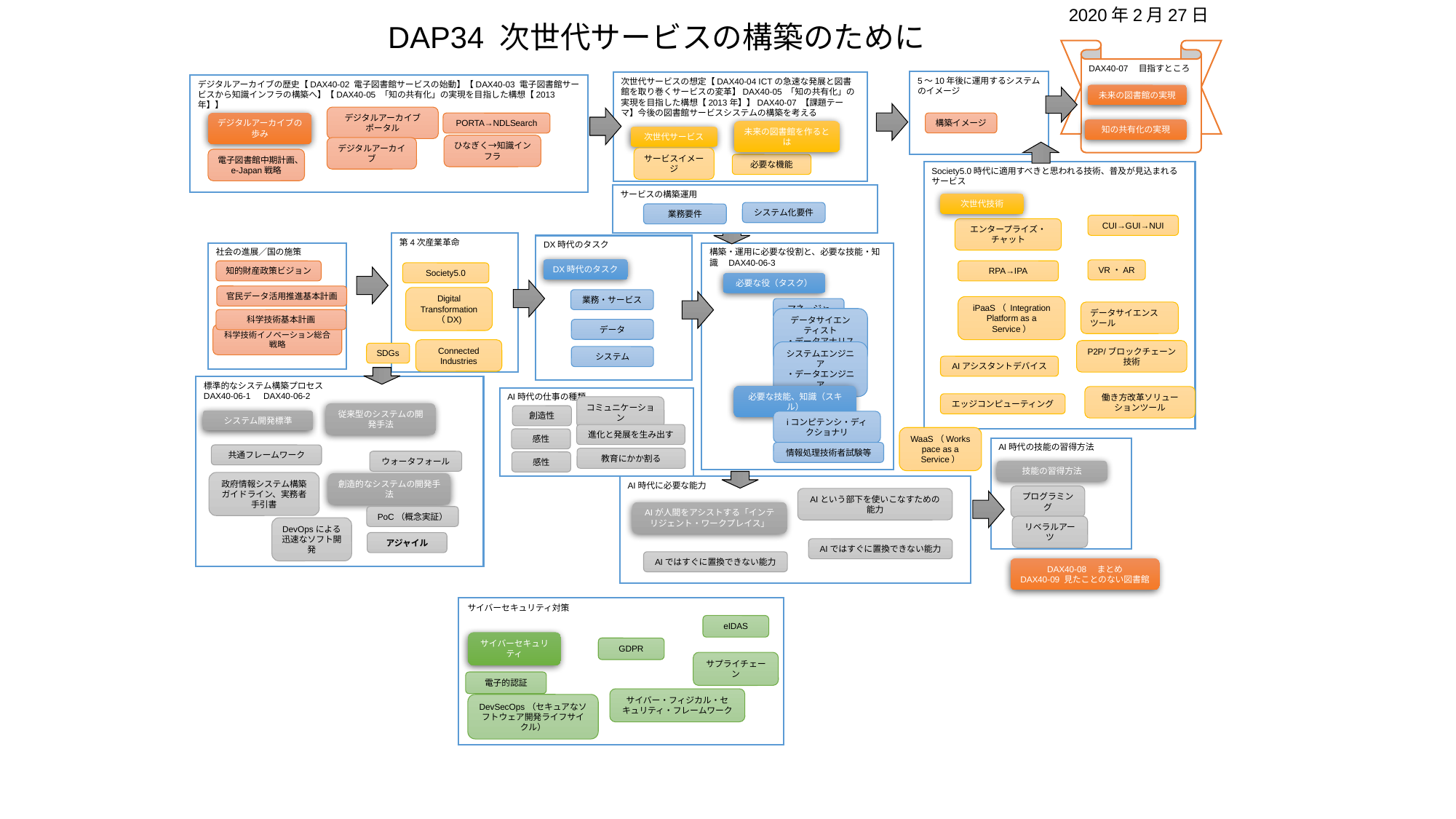

2020年2月27日

# DAP34 次世代サービスの構築のために
DAX40-07　目指すところ
5～10年後に運用するシステムのイメージ
次世代サービスの想定【DAX40-04 ICTの急速な発展と図書館を取り巻くサービスの変革】DAX40-05 「知の共有化」の実現を目指した構想【2013年】】DAX40-07 【課題テーマ】今後の図書館サービスシステムの構築を考える

デジタルアーカイブの歴史【DAX40-02 電子図書館サービスの始動】【DAX40-03 電子図書館サービスから知識インフラの構築へ】【DAX40-05 「知の共有化」の実現を目指した構想【2013年】】
未来の図書館の実現

デジタルアーカイブポータル
構築イメージ
PORTA→NDLSearch
デジタルアーカイブの歩み
知の共有化の実現
次世代サービス
未来の図書館を作るとは

ひなぎく→知識インフラ
デジタルアーカイブ
電子図書館中期計画、e-Japan戦略
サービスイメージ
必要な機能
Society5.0時代に適用すべきと思われる技術、普及が見込まれるサービス
サービスの構築運用
次世代技術
システム化要件
業務要件
CUI→GUI→NUI

エンタープライズ・チャット
第4次産業革命
DX時代のタスク
社会の進展／国の施策
構築・運用に必要な役割と、必要な技能・知識　DAX40-06-3
DX時代のタスク
VR・AR
RPA→IPA
知的財産政策ビジョン
Society5.0

必要な役（タスク）

官民データ活用推進基本計画
Digital Transformation
（DX)
業務・サービス

iPaaS（ Integration Platform as a Service）
マネージャ
データサイエンスツール
科学技術基本計画
データ
データサイエンティスト
・データアナリスト
科学技術イノベーション総合戦略
Connected Industries
SDGs
P2P/ブロックチェーン技術
システム
システムエンジニア
・データエンジニア
AIアシスタントデバイス

標準的なシステム構築プロセス
DAX40-06-1　DAX40-06-2
働き方改革ソリューションツール
AI時代の仕事の種類
必要な技能、知識（スキル）
エッジコンピューティング
コミュニケーション
従来型のシステムの開発手法
創造性
システム開発標準
iコンピテンシ・ディクショナリ
進化と発展を生み出す
WaaS（Workspace as a Service）
感性
AI時代の技能の習得方法
情報処理技術者試験等
共通フレームワーク
教育にかか割る
ウォータフォール
感性
技能の習得方法

AI時代に必要な能力
政府情報システム構築ガイドライン、実務者手引書
創造的なシステムの開発手法

プログラミング
AIという部下を使いこなすための能力
AIが人間をアシストする「インテリジェント・ワークプレイス」
PoC（概念実証）
リベラルアーツ
DevOpsによる迅速なソフト開発
アジャイル
AIではすぐに置換できない能力
AIではすぐに置換できない能力
DAX40-08　まとめ
DAX40-09 見たことのない図書館
サイバーセキュリティ対策
eIDAS
サイバーセキュリティ
GDPR
サプライチェーン
電子的認証
サイバー・フィジカル・セキュリティ・フレームワーク
DevSecOps（セキュアなソフトウェア開発ライフサイクル）